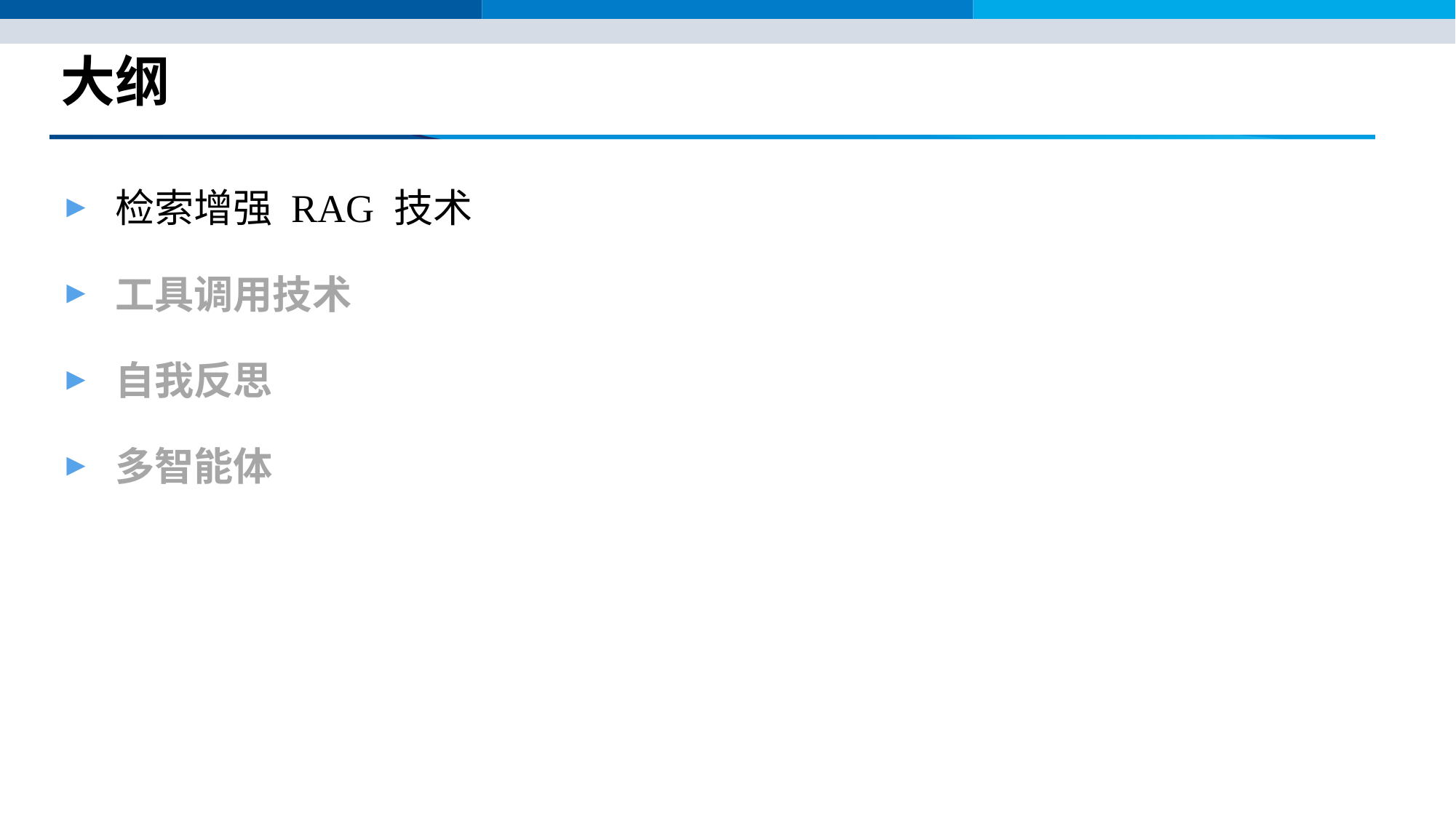

# 大纲
检索增强 RAG 技术
工具调用技术
自我反思
多智能体